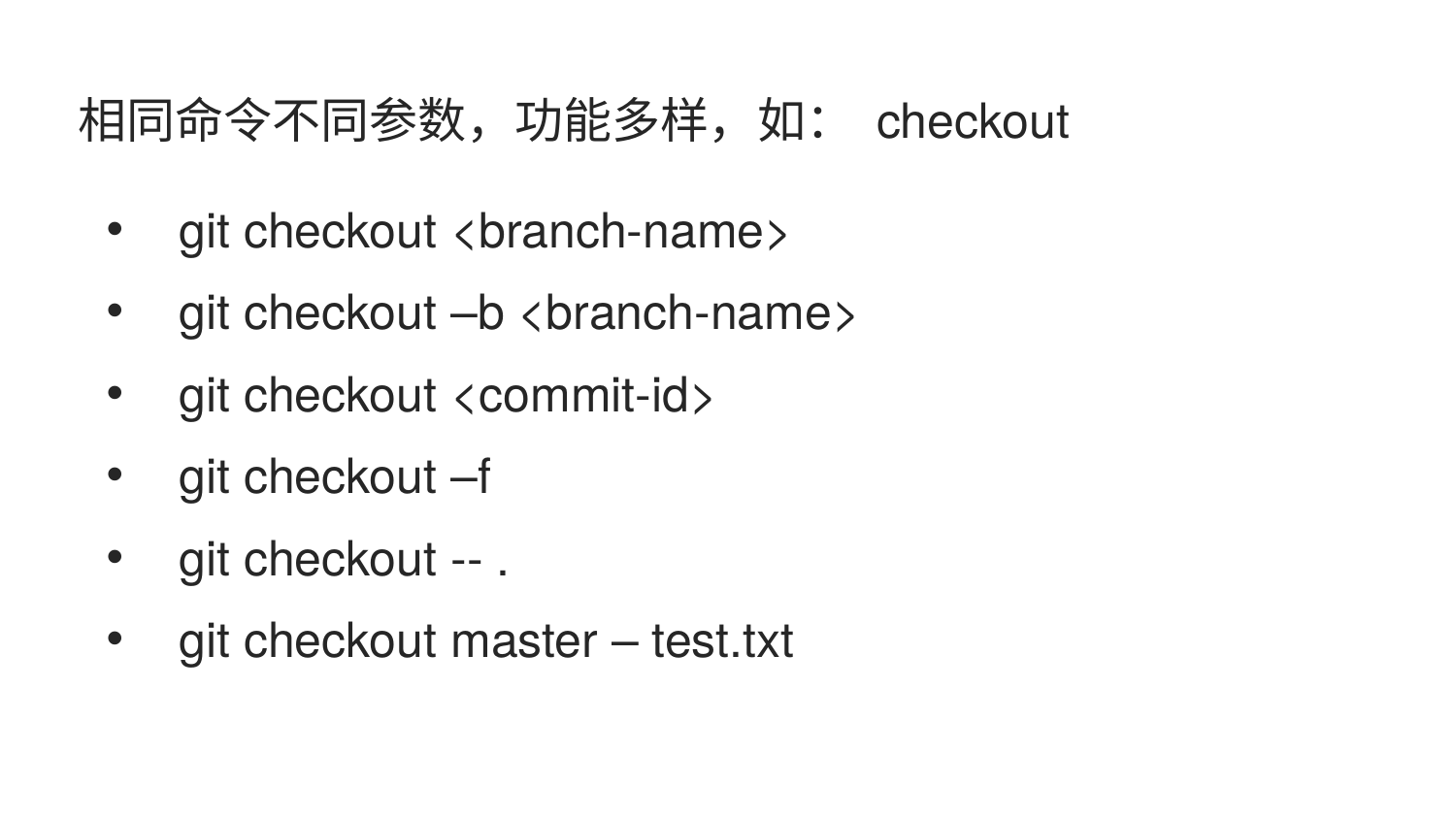

# 相同命令不同参数，功能多样，如： checkout
git checkout <branch-name>
git checkout –b <branch-name>
git checkout <commit-id>
git checkout –f
git checkout -- .
git checkout master – test.txt